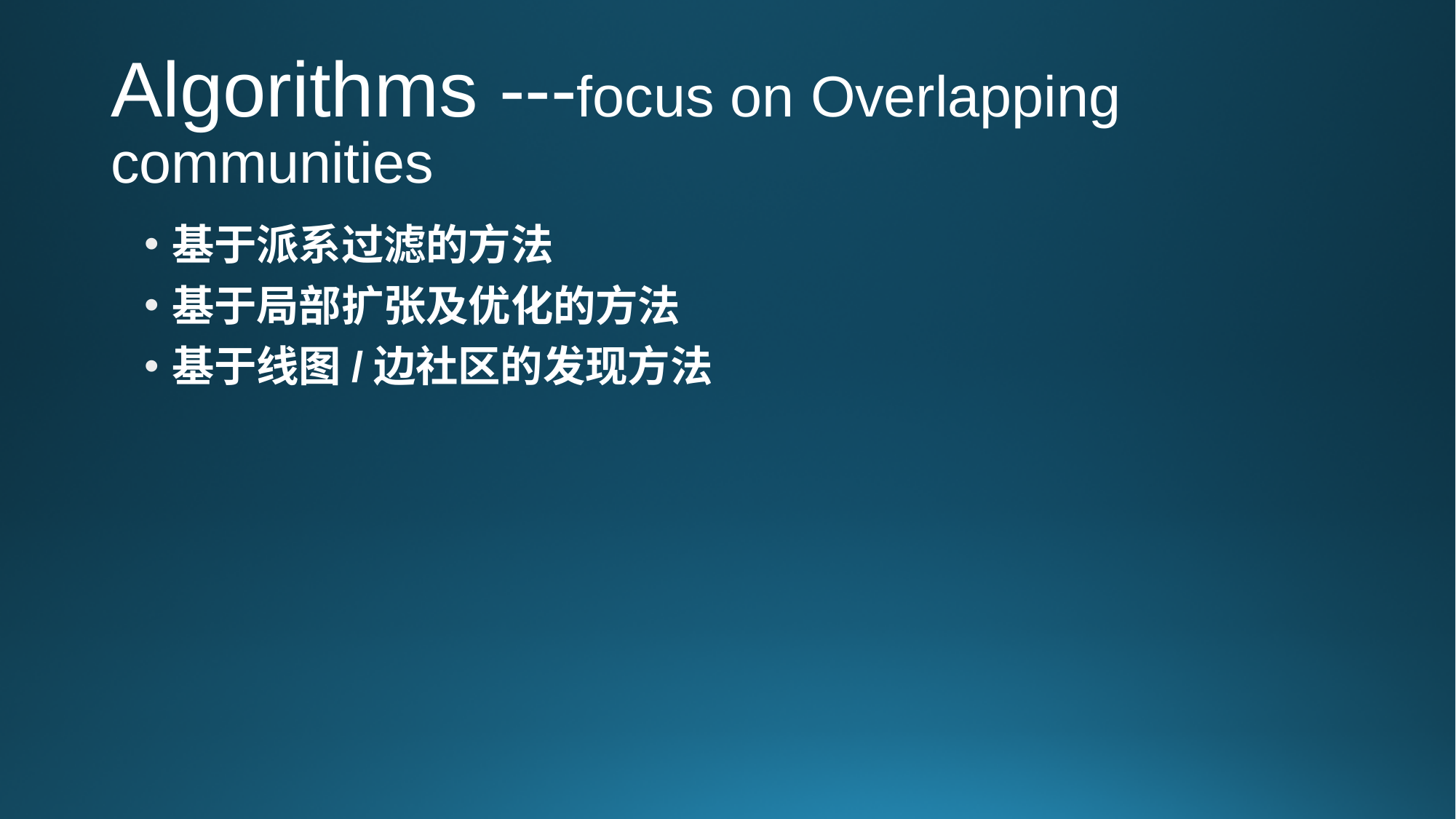

# Algorithms ---focus on Overlapping communities
基于派系过滤的方法
基于局部扩张及优化的方法
基于线图/边社区的发现方法